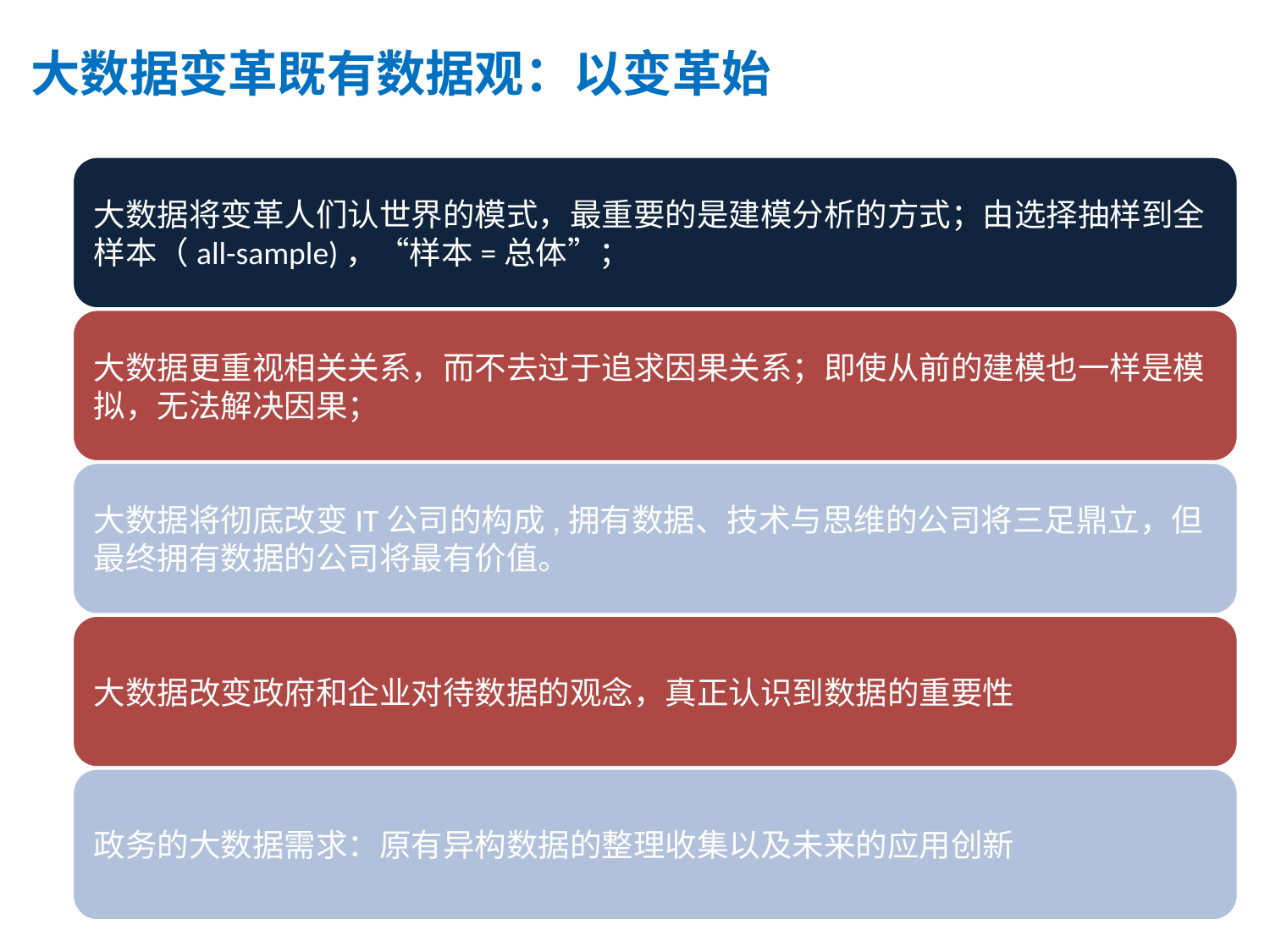

# 大数据变革既有数据观：以变革始
大数据将变革人们认世界的模式，最重要的是建模分析的方式；由选择抽样到全样本（all-sample)，“样本=总体”；
大数据更重视相关关系，而不去过于追求因果关系；即使从前的建模也一样是模拟，无法解决因果；
大数据将彻底改变IT公司的构成,拥有数据、技术与思维的公司将三足鼎立，但最终拥有数据的公司将最有价值。
大数据改变政府和企业对待数据的观念，真正认识到数据的重要性
政务的大数据需求：原有异构数据的整理收集以及未来的应用创新